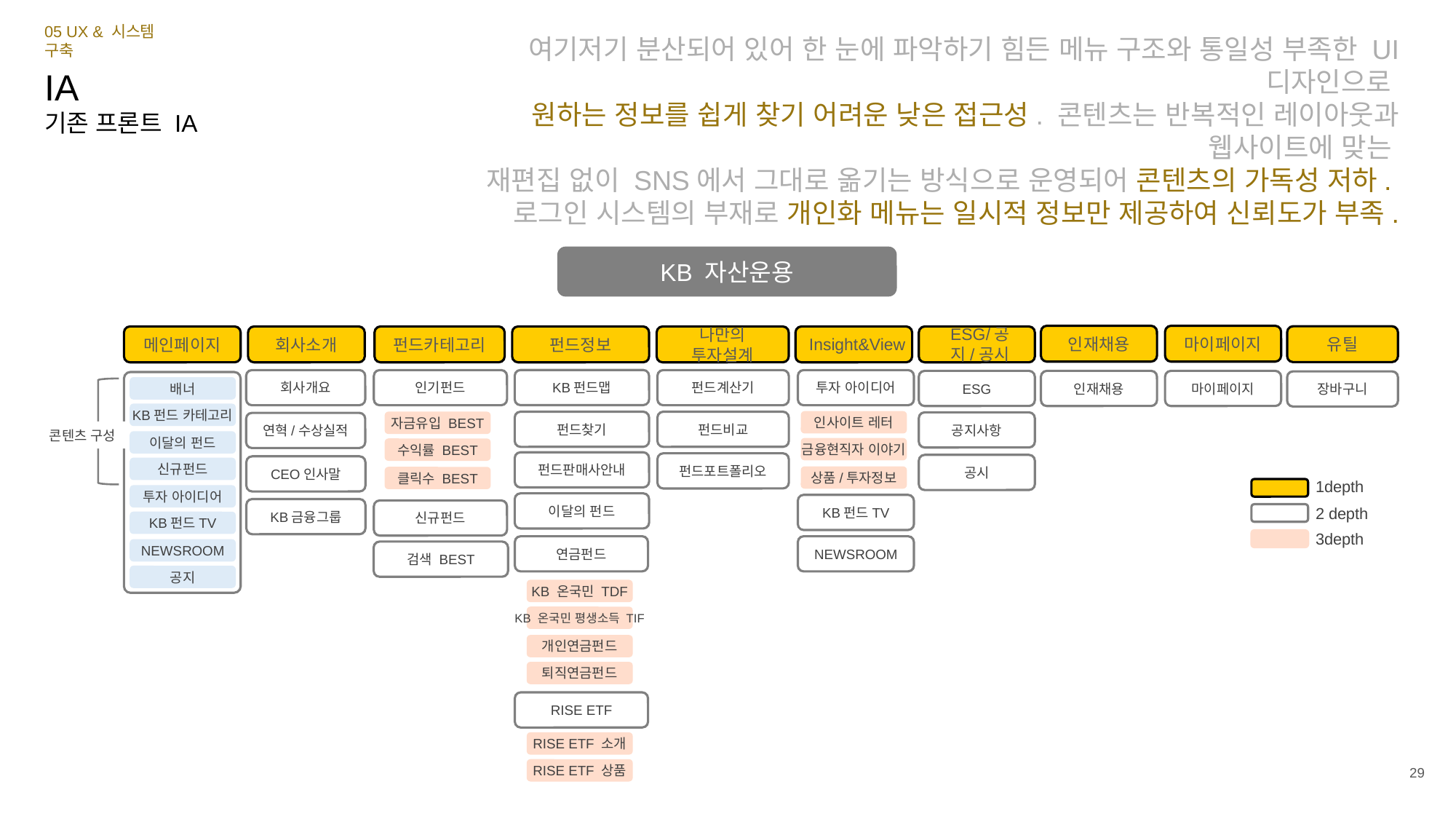

05 UX & 시스템 구축
여기저기 분산되어 있어 한 눈에 파악하기 힘든 메뉴 구조와 통일성 부족한 UI 디자인으로
원하는 정보를 쉽게 찾기 어려운 낮은 접근성. 콘텐츠는 반복적인 레이아웃과 웹사이트에 맞는
재편집 없이 SNS에서 그대로 옮기는 방식으로 운영되어 콘텐츠의 가독성 저하.
로그인 시스템의 부재로 개인화 메뉴는 일시적 정보만 제공하여 신뢰도가 부족.
IA
기존 프론트 IA
KB 자산운용
인재채용
마이페이지
유틸
메인페이지
회사소개
펀드카테고리
펀드정보
나만의 투자설계
Insight&View
ESG/공지/공시
KB펀드맵
회사개요
인기펀드
펀드계산기
투자 아이디어
ESG
인재채용
마이페이지
장바구니

배너

KB펀드 카테고리
인사이트 레터
자금유입 BEST
펀드찾기
펀드비교
공지사항
연혁/수상실적
콘텐츠 구성
이달의 펀드
금융현직자 이야기
수익률 BEST
펀드판매사안내
펀드포트폴리오
공시
CEO인사말
신규펀드
상품/투자정보
클릭수 BEST
1depth

2 depth

3depth

투자 아이디어
이달의 펀드
KB펀드TV
KB금융그룹
신규펀드
KB펀드TV
연금펀드
NEWSROOM
NEWSROOM
검색 BEST
공지
KB 온국민 TDF
KB 온국민 평생소득 TIF
개인연금펀드
퇴직연금펀드
RISE ETF
RISE ETF 소개
29
RISE ETF 상품